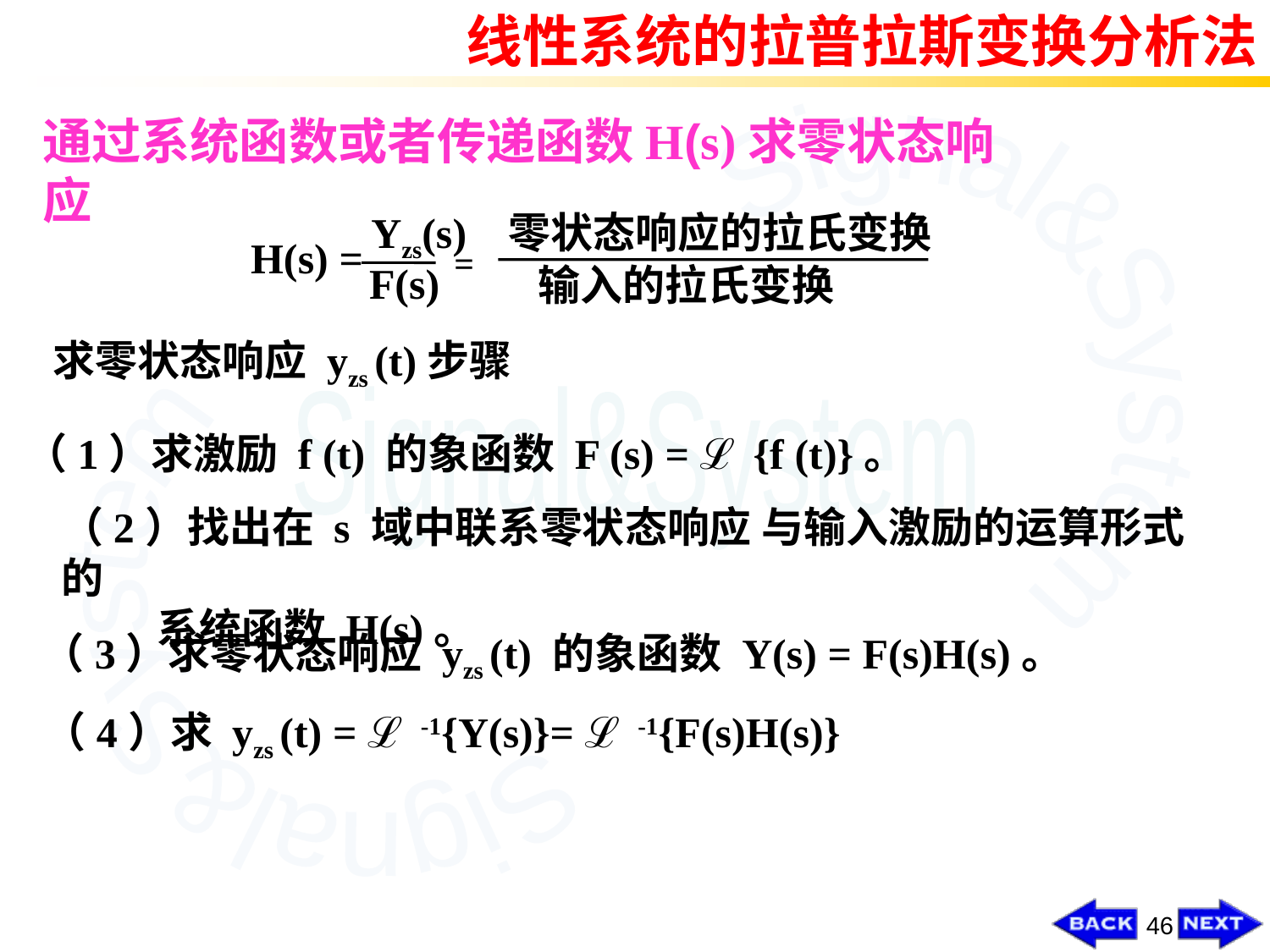

线性系统的拉普拉斯变换分析法
通过系统函数或者传递函数H(s)求零状态响应
Yzs(s)
F(s)

零状态响应的拉氏变换
H(s) =
=
输入的拉氏变换

 求零状态响应 yzs (t)步骤
（1）求激励 f (t) 的象函数 F (s) = ℒ {f (t)}。
（2）找出在 s 域中联系零状态响应 与输入激励的运算形式的
         系统函数 H(s)。
（3）求零状态响应 yzs (t) 的象函数 Y(s) = F(s)H(s)。
（4）求 yzs (t) = ℒ -1{Y(s)}= ℒ -1{F(s)H(s)}
46